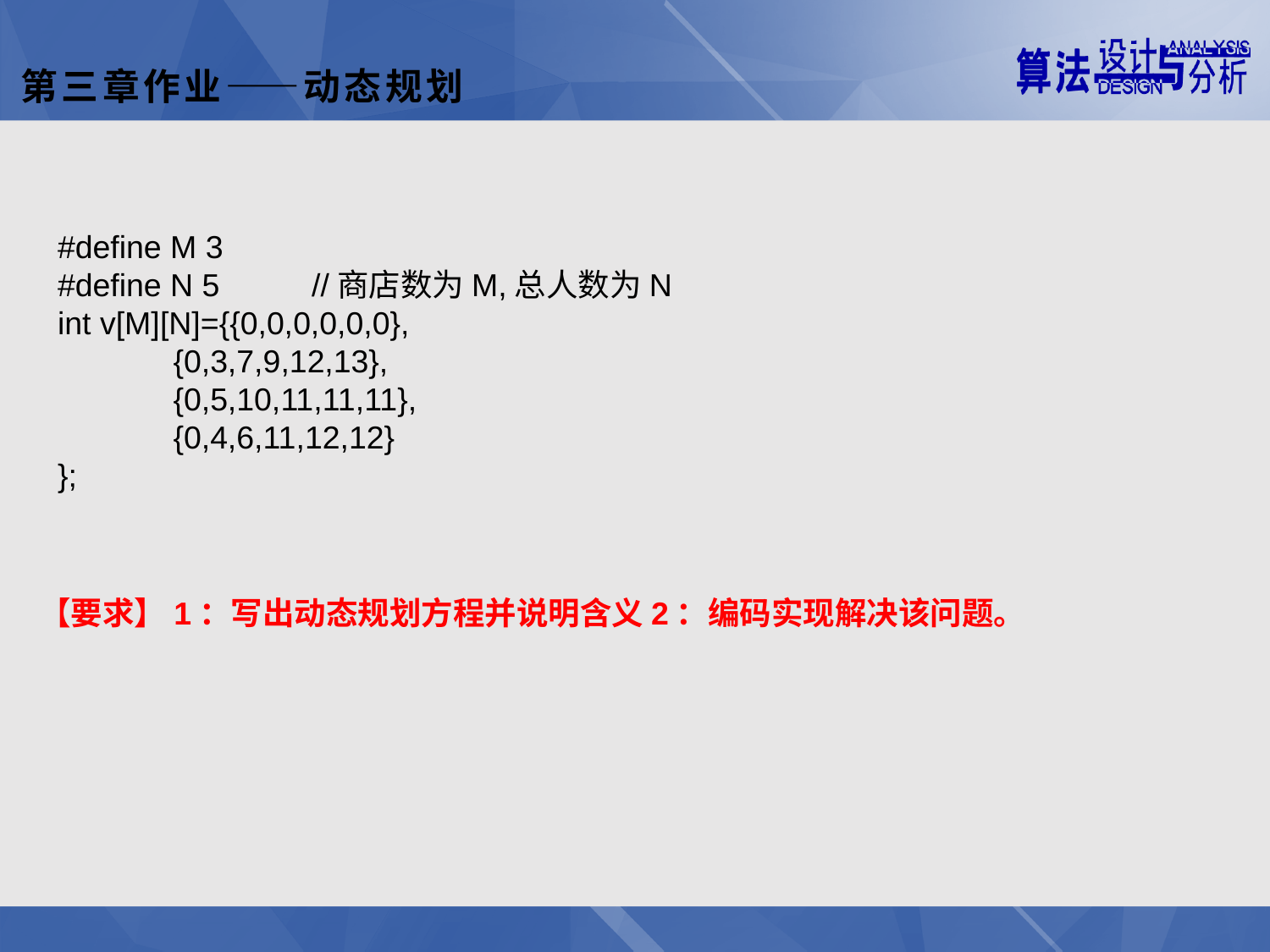

第三章作业——动态规划
#define M 3
#define N 5 	//商店数为M,总人数为N
int v[M][N]={{0,0,0,0,0,0},
             {0,3,7,9,12,13},
             {0,5,10,11,11,11},
             {0,4,6,11,12,12}
};
【要求】1：写出动态规划方程并说明含义2：编码实现解决该问题。